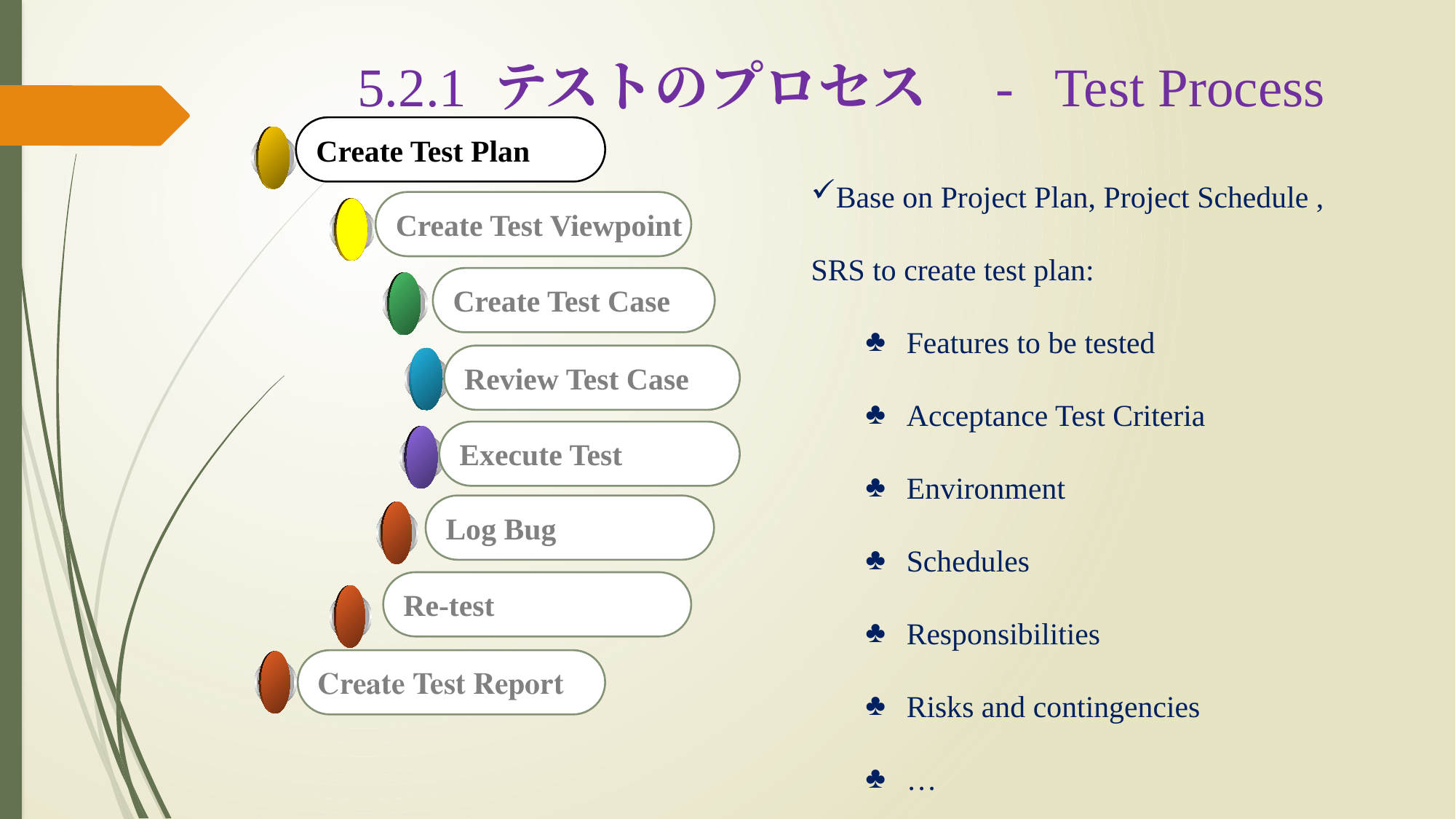

# 5.2.1 テストのプロセス　-   Test Process
Create Test Plan

Base on Project Plan, Project Schedule , SRS to create test plan:
Features to be tested
Acceptance Test Criteria
Environment
Schedules
Responsibilities
Risks and contingencies
…
Create Test Viewpoint

Create Test Case

Review Test Case

Execute Test

Log Bug

Re-test

Create Test Report